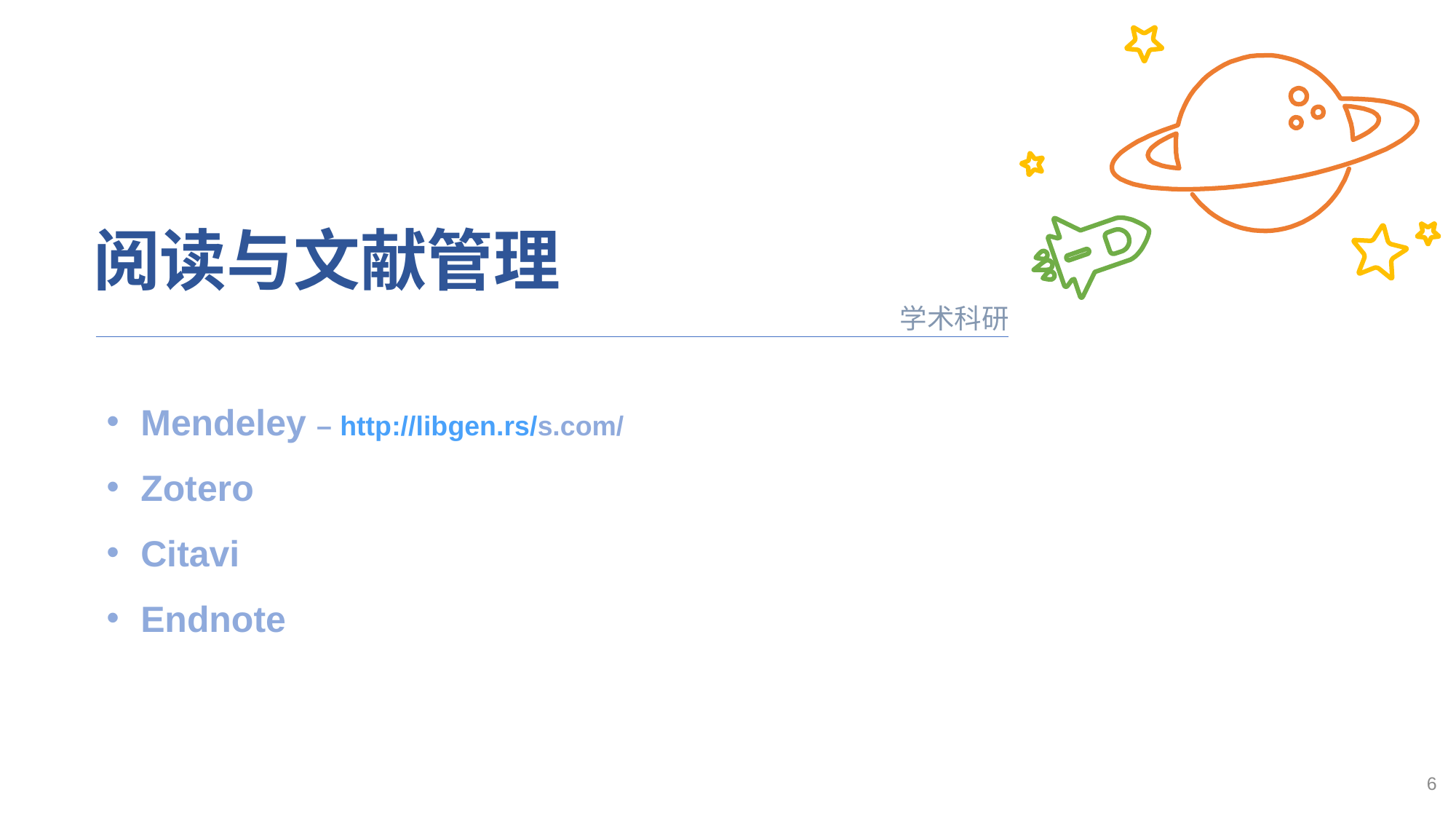

阅读与文献管理
学术科研

Mendeley – http://libgen.rs/s.com/
Zotero
Citavi
Endnote
6